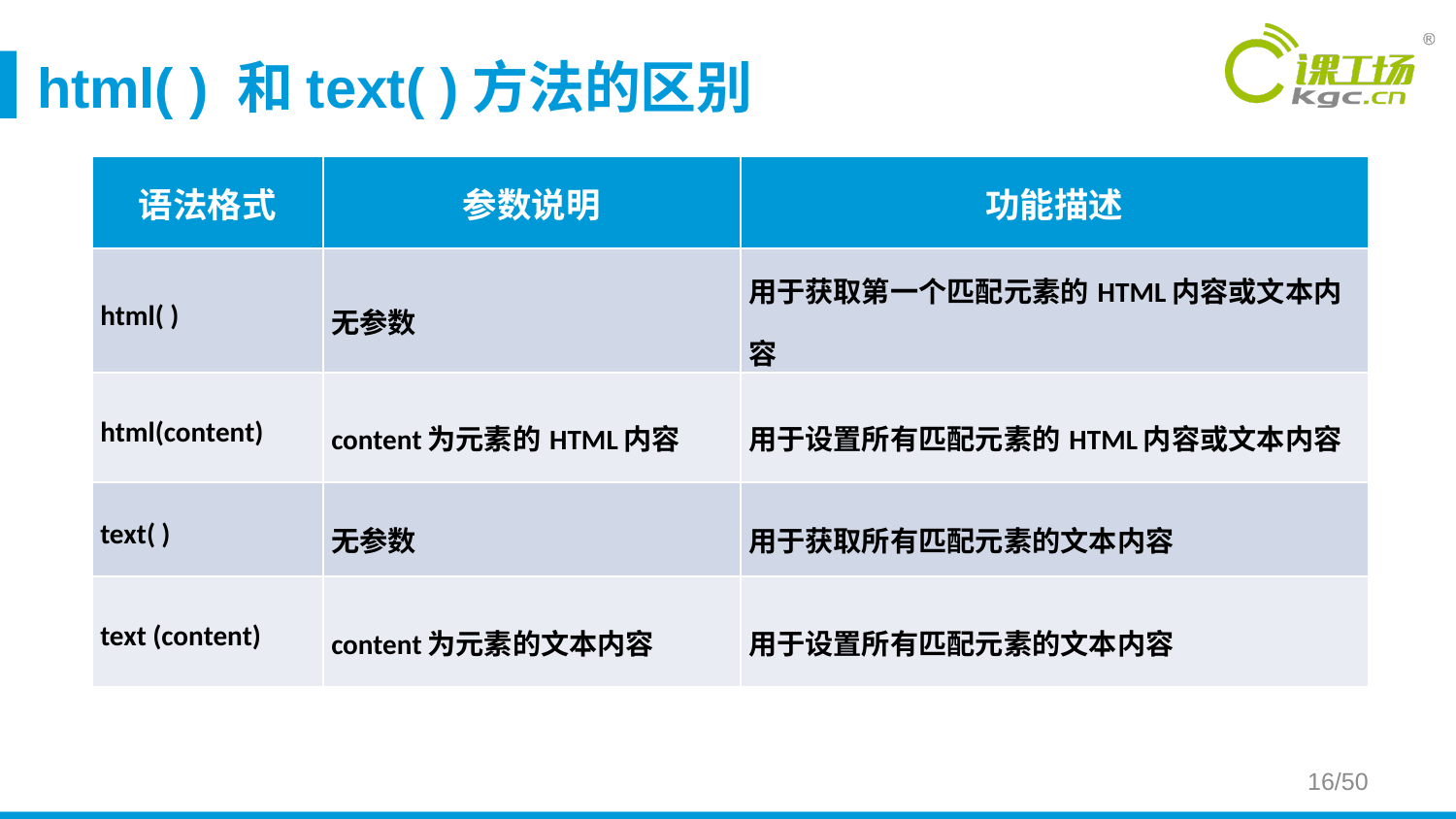

# html( ) 和text( )方法的区别
| 语法格式 | 参数说明 | 功能描述 |
| --- | --- | --- |
| html( ) | 无参数 | 用于获取第一个匹配元素的HTML内容或文本内容 |
| html(content) | content为元素的HTML内容 | 用于设置所有匹配元素的HTML内容或文本内容 |
| text( ) | 无参数 | 用于获取所有匹配元素的文本内容 |
| text (content) | content为元素的文本内容 | 用于设置所有匹配元素的文本内容 |
16/50